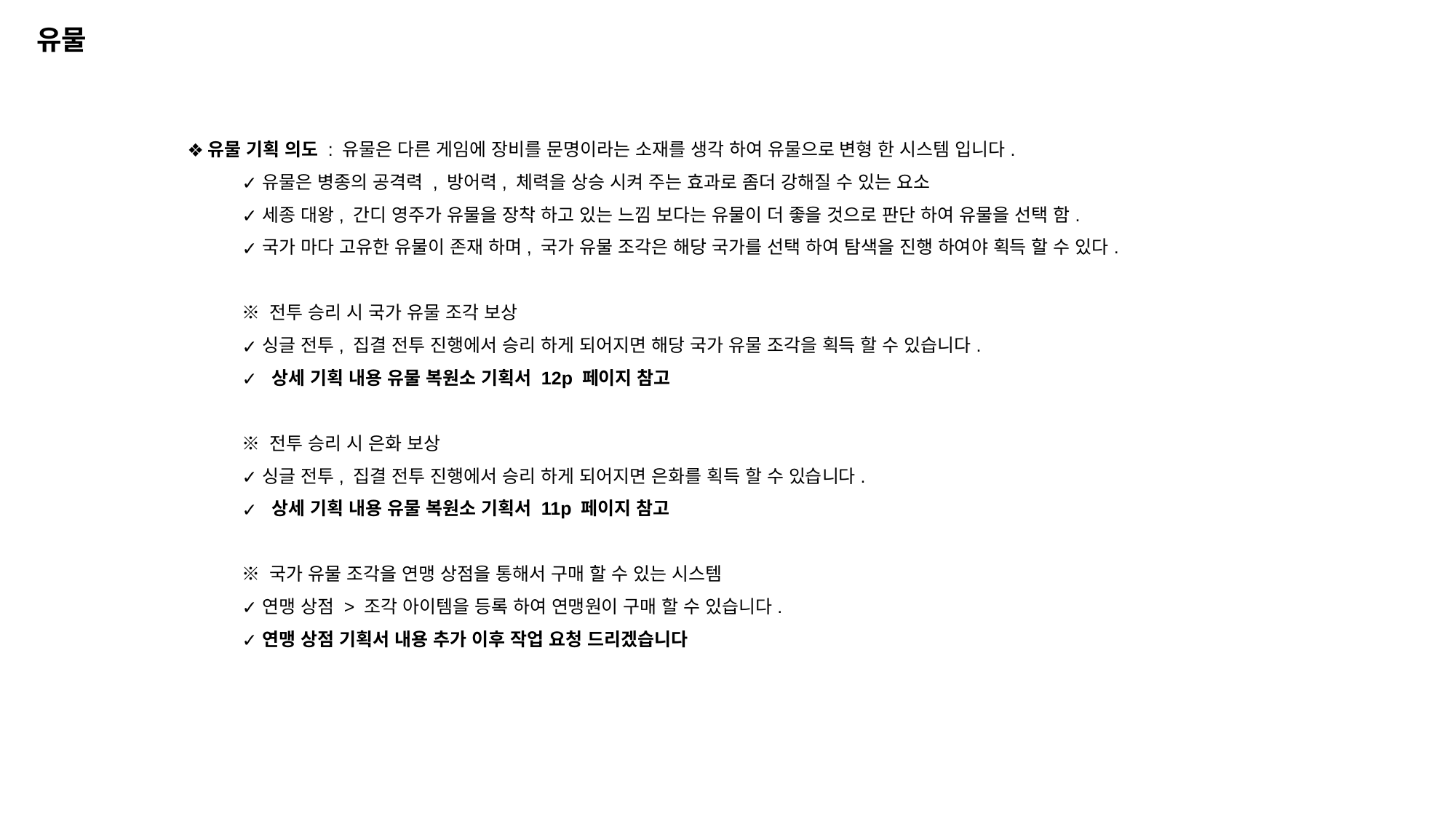

유물
유물 기획 의도 : 유물은 다른 게임에 장비를 문명이라는 소재를 생각 하여 유물으로 변형 한 시스템 입니다.
유물은 병종의 공격력 , 방어력, 체력을 상승 시켜 주는 효과로 좀더 강해질 수 있는 요소
세종 대왕, 간디 영주가 유물을 장착 하고 있는 느낌 보다는 유물이 더 좋을 것으로 판단 하여 유물을 선택 함.
국가 마다 고유한 유물이 존재 하며, 국가 유물 조각은 해당 국가를 선택 하여 탐색을 진행 하여야 획득 할 수 있다.

※ 전투 승리 시 국가 유물 조각 보상
싱글 전투, 집결 전투 진행에서 승리 하게 되어지면 해당 국가 유물 조각을 획득 할 수 있습니다.
 상세 기획 내용 유물 복원소 기획서 12p 페이지 참고

※ 전투 승리 시 은화 보상
싱글 전투, 집결 전투 진행에서 승리 하게 되어지면 은화를 획득 할 수 있습니다.
 상세 기획 내용 유물 복원소 기획서 11p 페이지 참고

※ 국가 유물 조각을 연맹 상점을 통해서 구매 할 수 있는 시스템
연맹 상점 > 조각 아이템을 등록 하여 연맹원이 구매 할 수 있습니다.
연맹 상점 기획서 내용 추가 이후 작업 요청 드리겠습니다